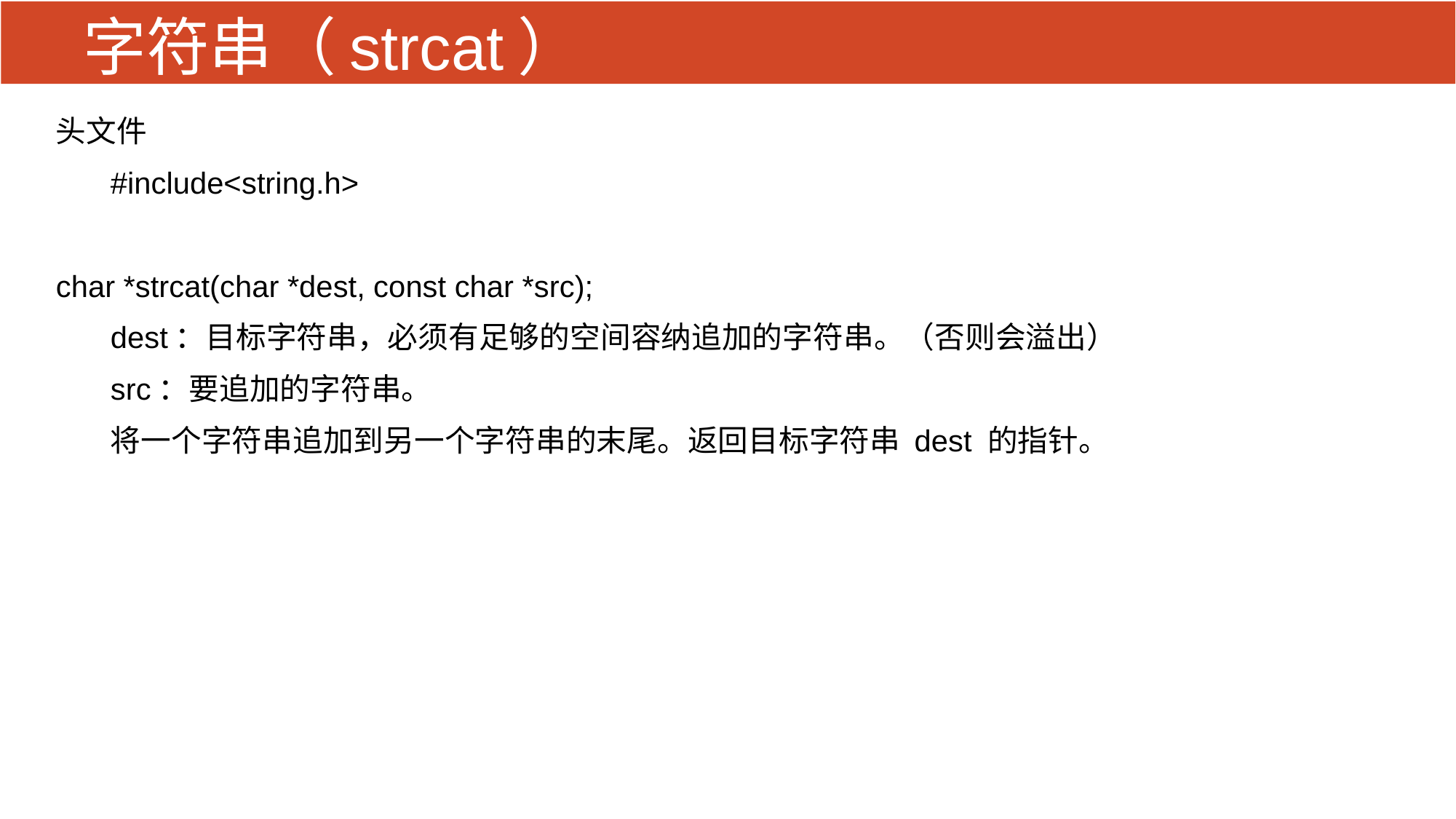

# 字符串（strcat）
头文件
#include<string.h>

char *strcat(char *dest, const char *src);
dest：目标字符串，必须有足够的空间容纳追加的字符串。（否则会溢出）
src：要追加的字符串。
将一个字符串追加到另一个字符串的末尾。返回目标字符串 dest 的指针。